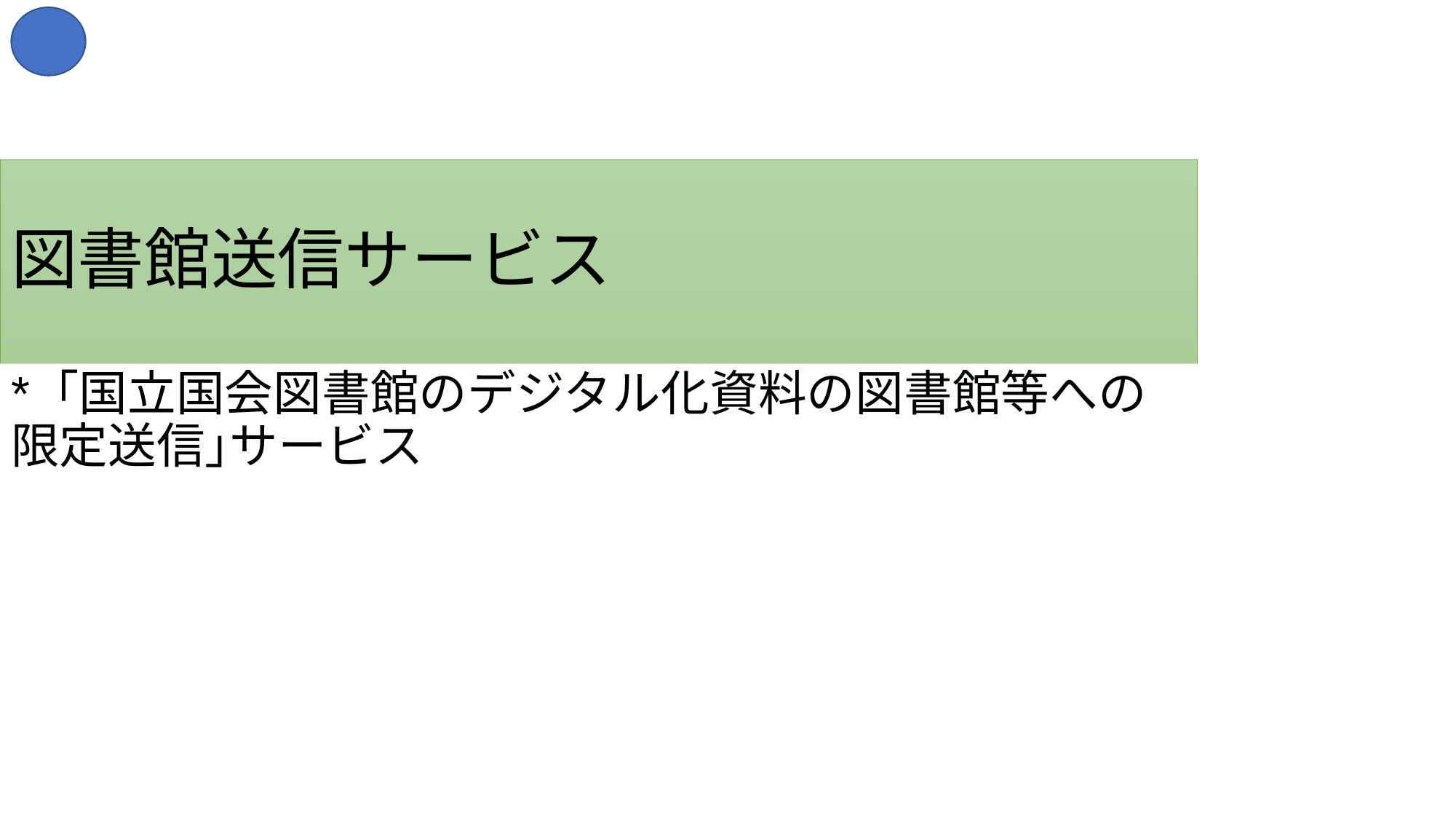

# 図書館送信サービス
* ｢国立国会図書館のデジタル化資料の図書館等への限定送信｣サービス